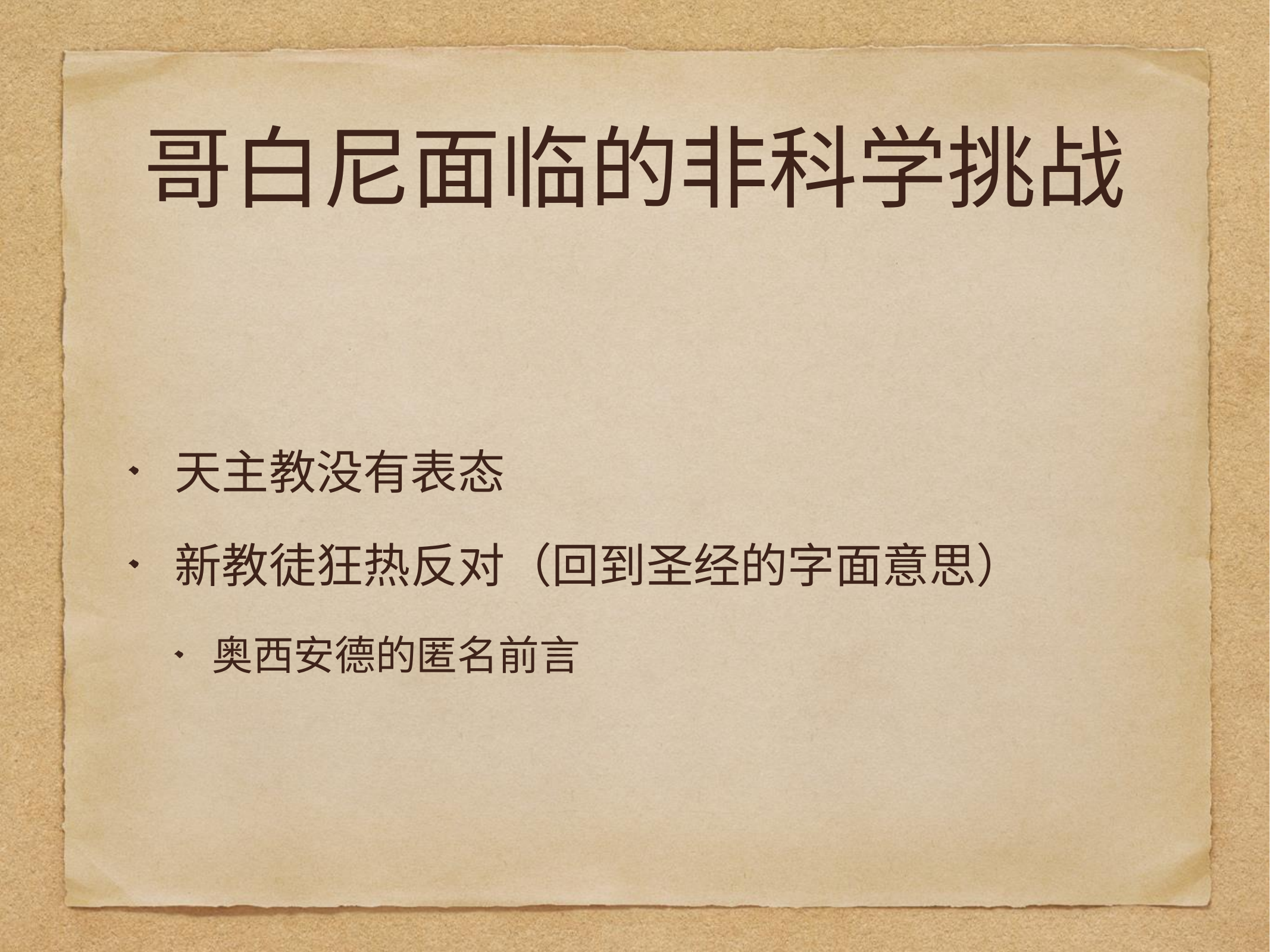

# 哥白尼面临的非科学挑战
天主教没有表态
新教徒狂热反对（回到圣经的字面意思）
奥西安德的匿名前言